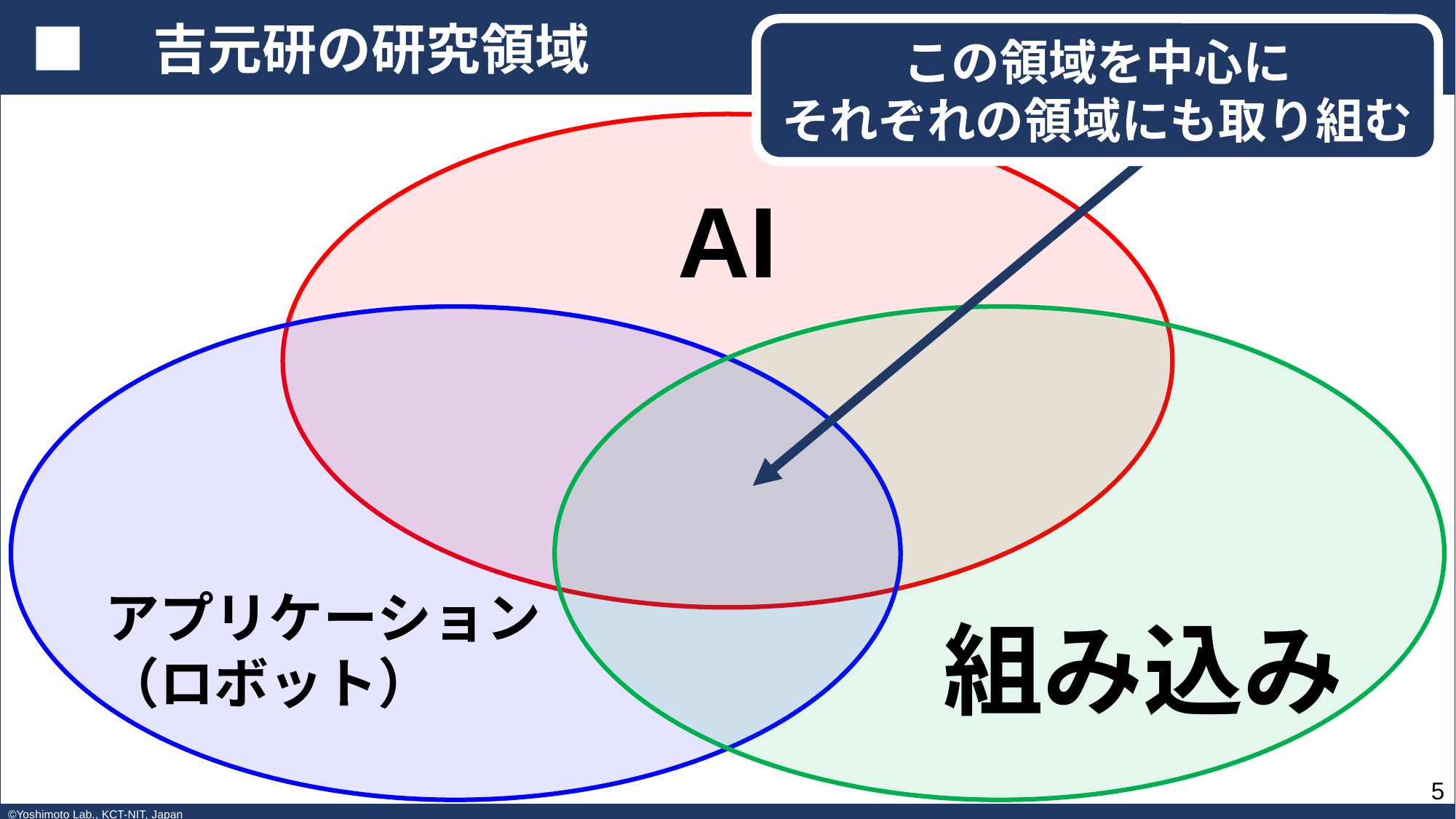

この領域を中心に
それぞれの領域にも取り組む
# ■　吉元研の研究領域

AI

アプリケーション
（ロボット）
組み込み
5